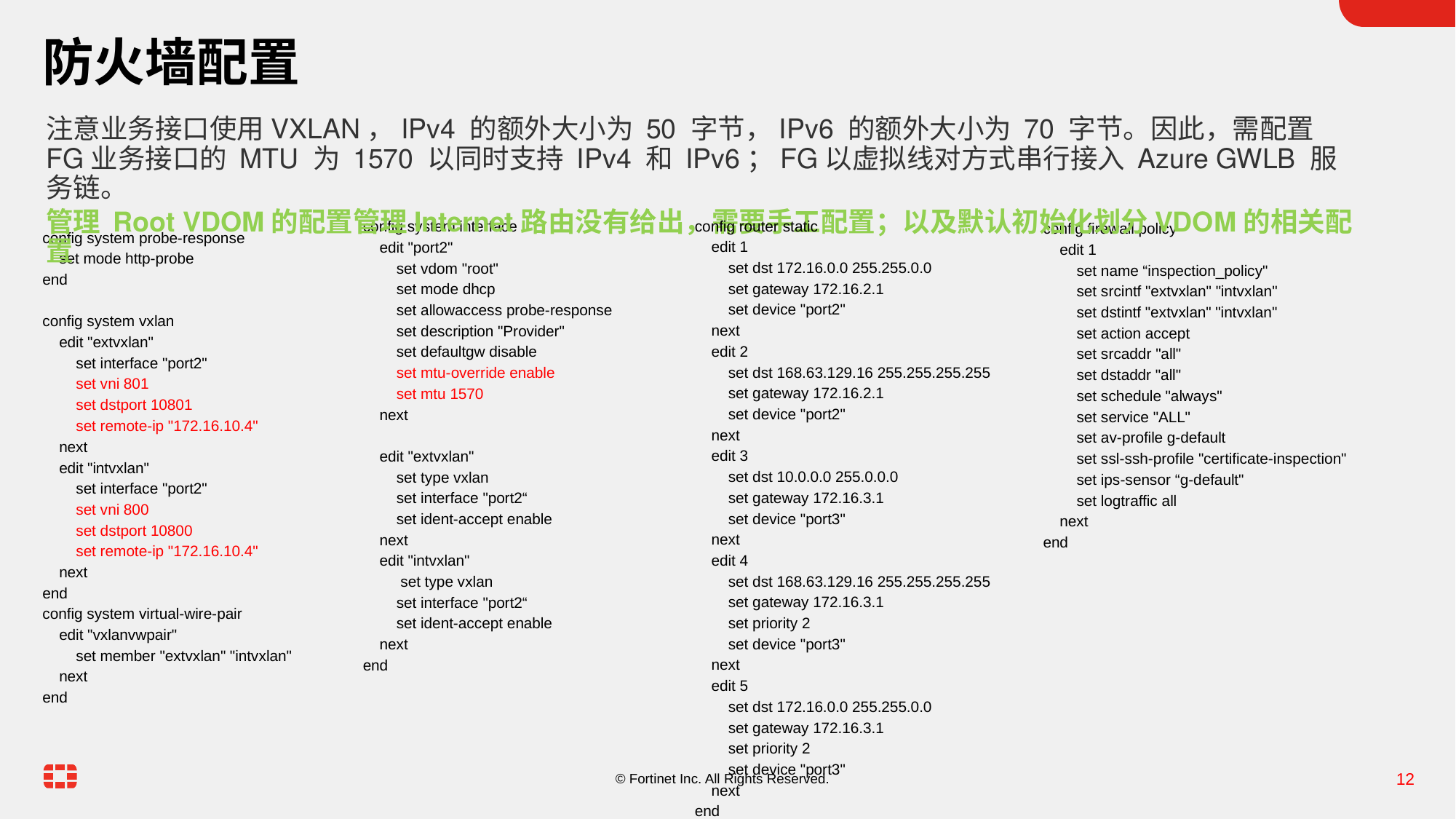

# 防火墙配置
注意业务接口使用VXLAN，IPv4 的额外大小为 50 字节，IPv6 的额外大小为 70 字节。因此，需配置FG业务接口的 MTU 为 1570 以同时支持 IPv4 和 IPv6；FG以虚拟线对方式串行接入 Azure GWLB 服务链。
管理 Root VDOM的配置管理Internet路由没有给出，需要手工配置；以及默认初始化划分VDOM的相关配置
config router static
    edit 1
        set dst 172.16.0.0 255.255.0.0
        set gateway 172.16.2.1
        set device "port2"
    next
    edit 2
        set dst 168.63.129.16 255.255.255.255
        set gateway 172.16.2.1
        set device "port2"
    next
    edit 3
        set dst 10.0.0.0 255.0.0.0
        set gateway 172.16.3.1
        set device "port3"
    next
    edit 4
        set dst 168.63.129.16 255.255.255.255
        set gateway 172.16.3.1
        set priority 2
        set device "port3"
    next
    edit 5
        set dst 172.16.0.0 255.255.0.0
        set gateway 172.16.3.1
        set priority 2
        set device "port3"
    next
end
config system interface
    edit "port2"
        set vdom "root"
        set mode dhcp
        set allowaccess probe-response
        set description "Provider"
        set defaultgw disable
        set mtu-override enable
        set mtu 1570
    next

    edit "extvxlan"
        set type vxlan
        set interface "port2“
        set ident-accept enable
    next
    edit "intvxlan"
         set type vxlan
        set interface "port2“
        set ident-accept enable
    next
end
config firewall policy
    edit 1
        set name “inspection_policy"
        set srcintf "extvxlan" "intvxlan"
        set dstintf "extvxlan" "intvxlan"
        set action accept
        set srcaddr "all"
        set dstaddr "all"
        set schedule "always"
        set service "ALL"
        set av-profile g-default
        set ssl-ssh-profile "certificate-inspection"
        set ips-sensor “g-default"
        set logtraffic all
    next
end
config system probe-response
    set mode http-probe
end

config system vxlan
    edit "extvxlan"
        set interface "port2"
        set vni 801
        set dstport 10801
        set remote-ip "172.16.10.4"
    next
    edit "intvxlan"
        set interface "port2"
        set vni 800
        set dstport 10800
        set remote-ip "172.16.10.4"
    next
end
config system virtual-wire-pair
    edit "vxlanvwpair"
        set member "extvxlan" "intvxlan"
    next
end